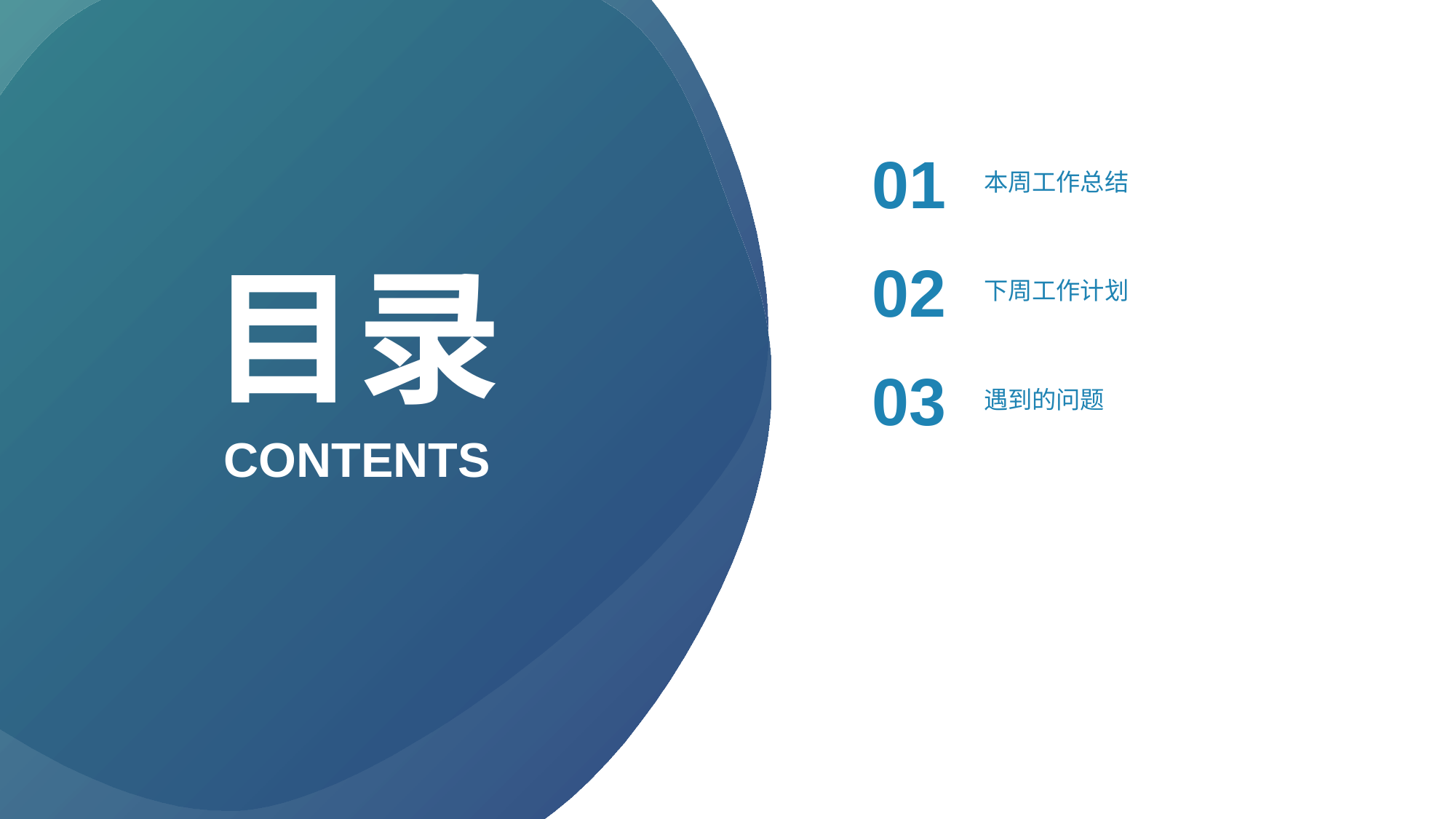

01
本周工作总结
目录
02
下周工作计划
03
遇到的问题
CONTENTS